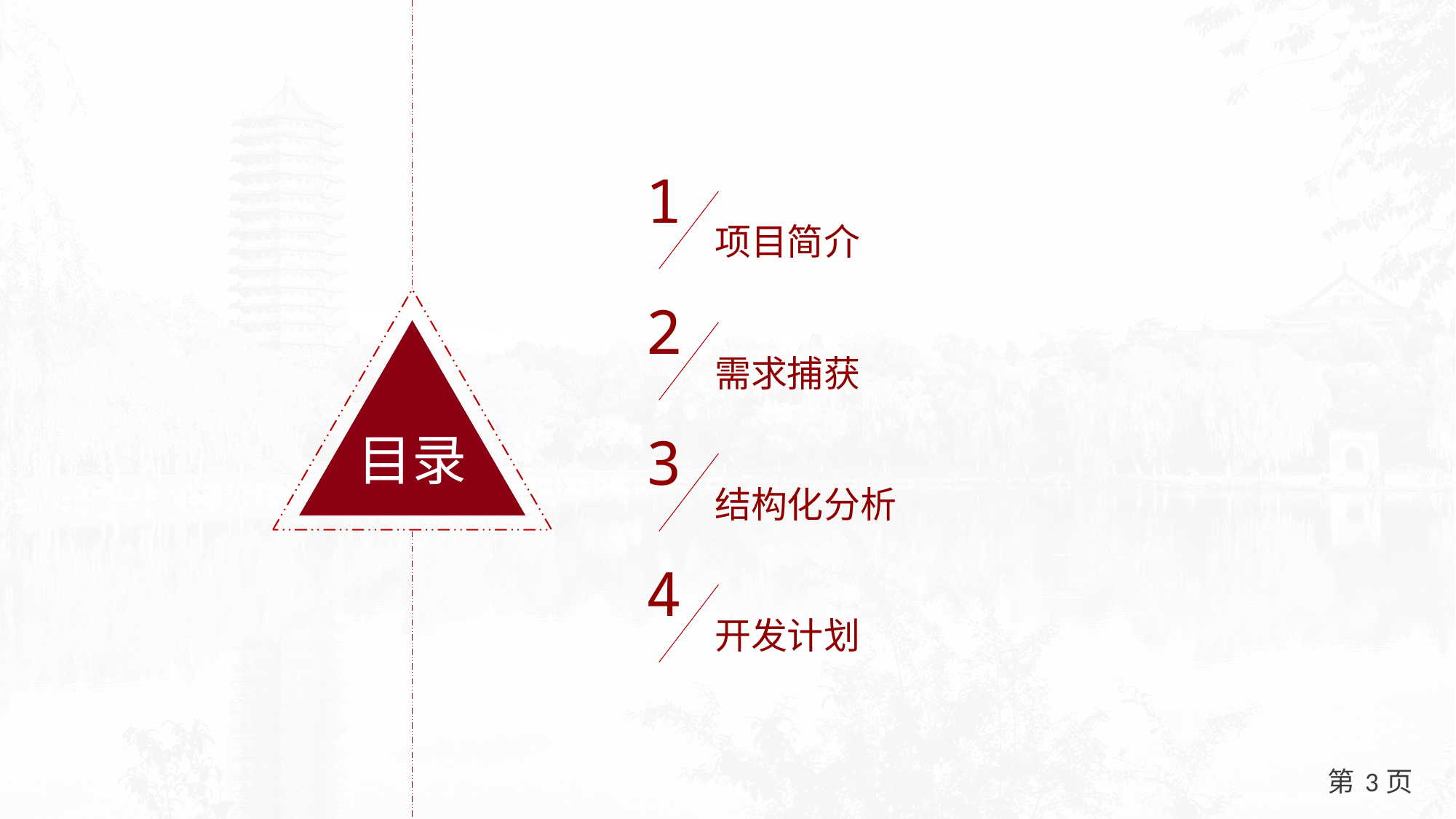

1
项目简介
2

目录
需求捕获
3
结构化分析
4
开发计划
3